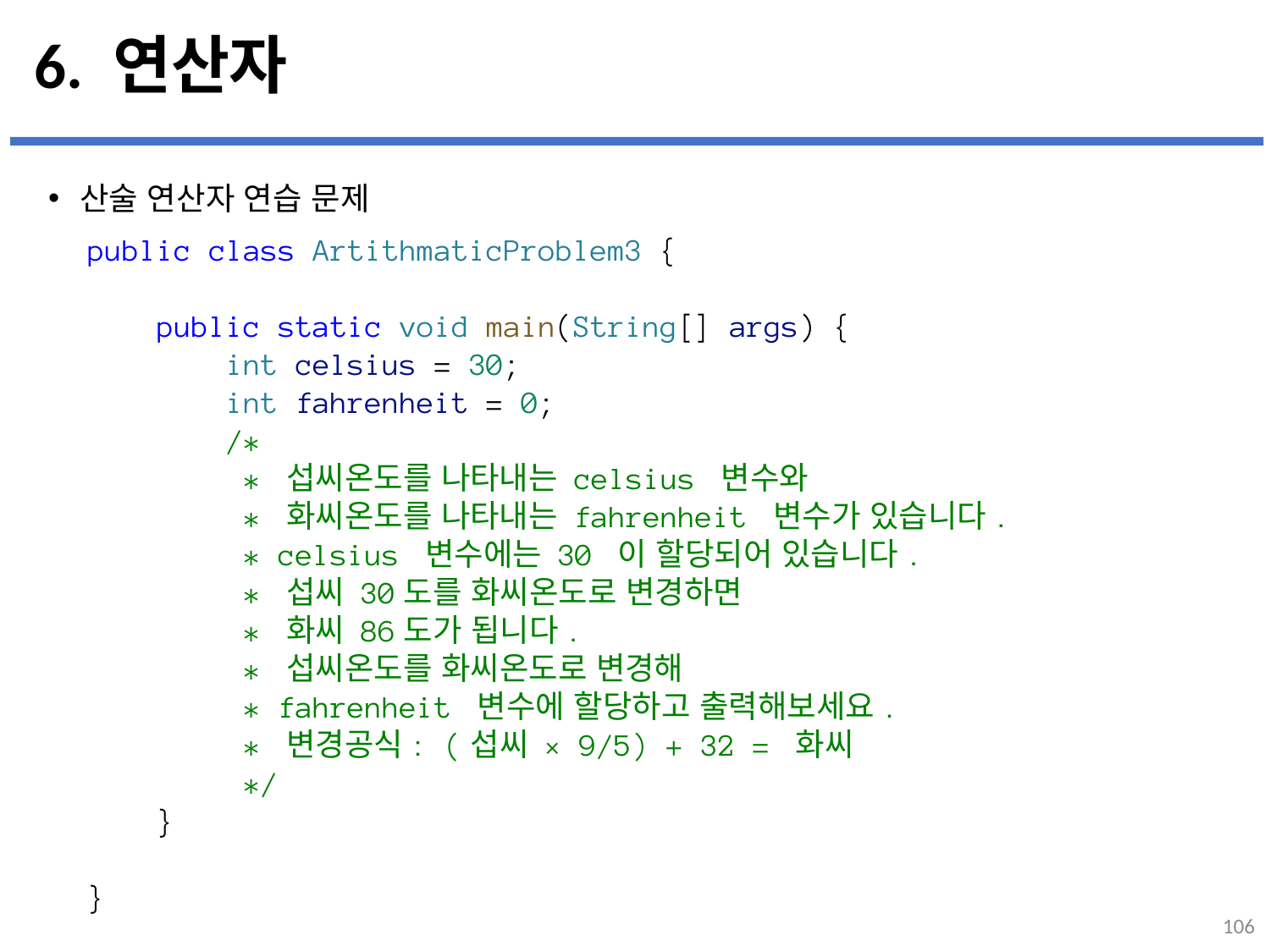

# 6. 연산자
산술 연산자 연습 문제
...

설명
public class ArtithmaticProblem3 {

    public static void main(String[] args) {
        int celsius = 30;
        int fahrenheit = 0;
        /*
         * 섭씨온도를 나타내는 celsius 변수와
         * 화씨온도를 나타내는 fahrenheit 변수가 있습니다.
         * celsius 변수에는 30 이 할당되어 있습니다.
         * 섭씨 30도를 화씨온도로 변경하면
         * 화씨 86도가 됩니다.
         * 섭씨온도를 화씨온도로 변경해
         * fahrenheit 변수에 할당하고 출력해보세요.
         * 변경공식: (섭씨 × 9/5) + 32 = 화씨
         */
    }
}
106